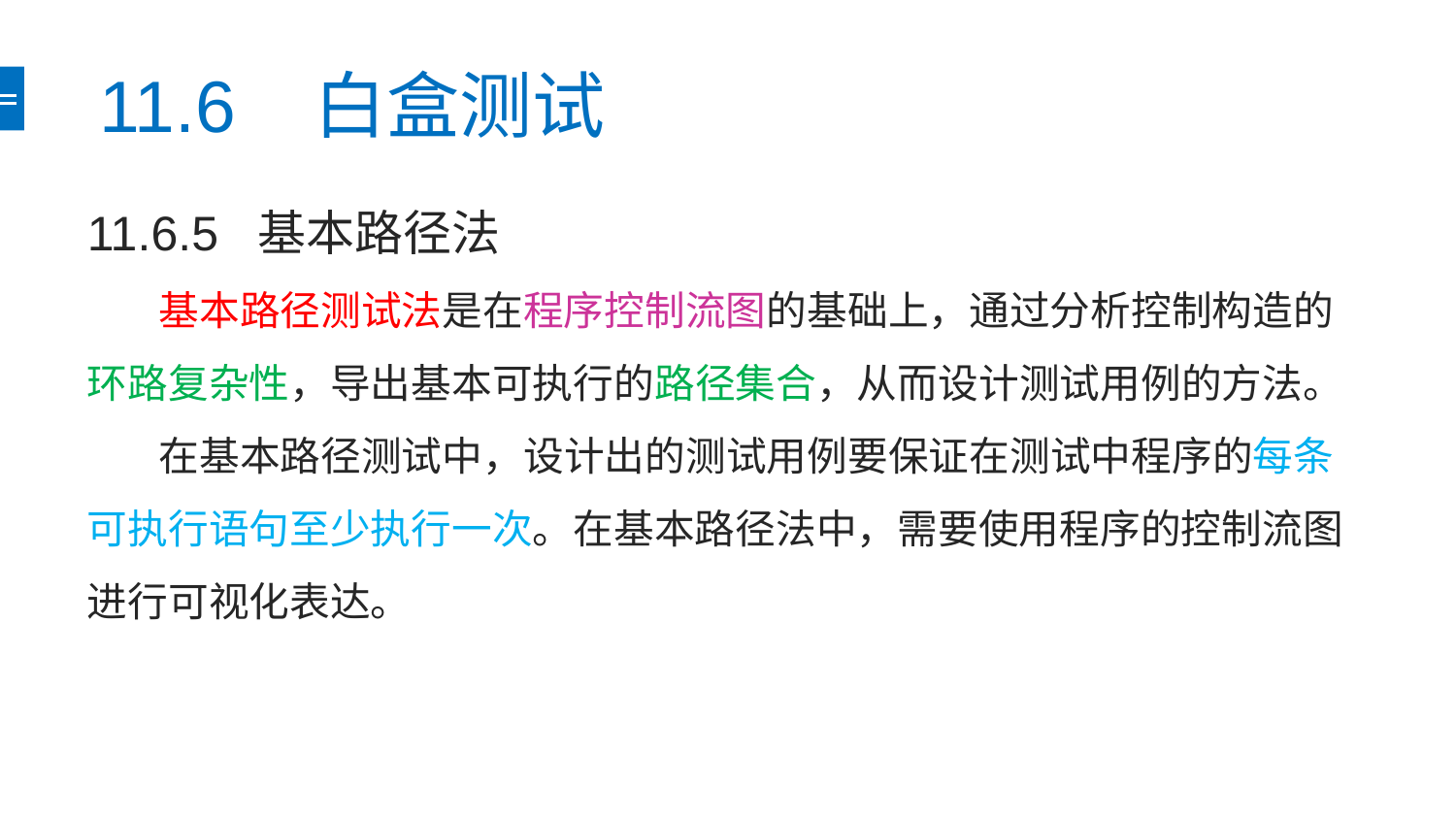

# 11.6   白盒测试
11.6.5  基本路径法
基本路径测试法是在程序控制流图的基础上，通过分析控制构造的环路复杂性，导出基本可执行的路径集合，从而设计测试用例的方法。
在基本路径测试中，设计出的测试用例要保证在测试中程序的每条可执行语句至少执行一次。在基本路径法中，需要使用程序的控制流图进行可视化表达。